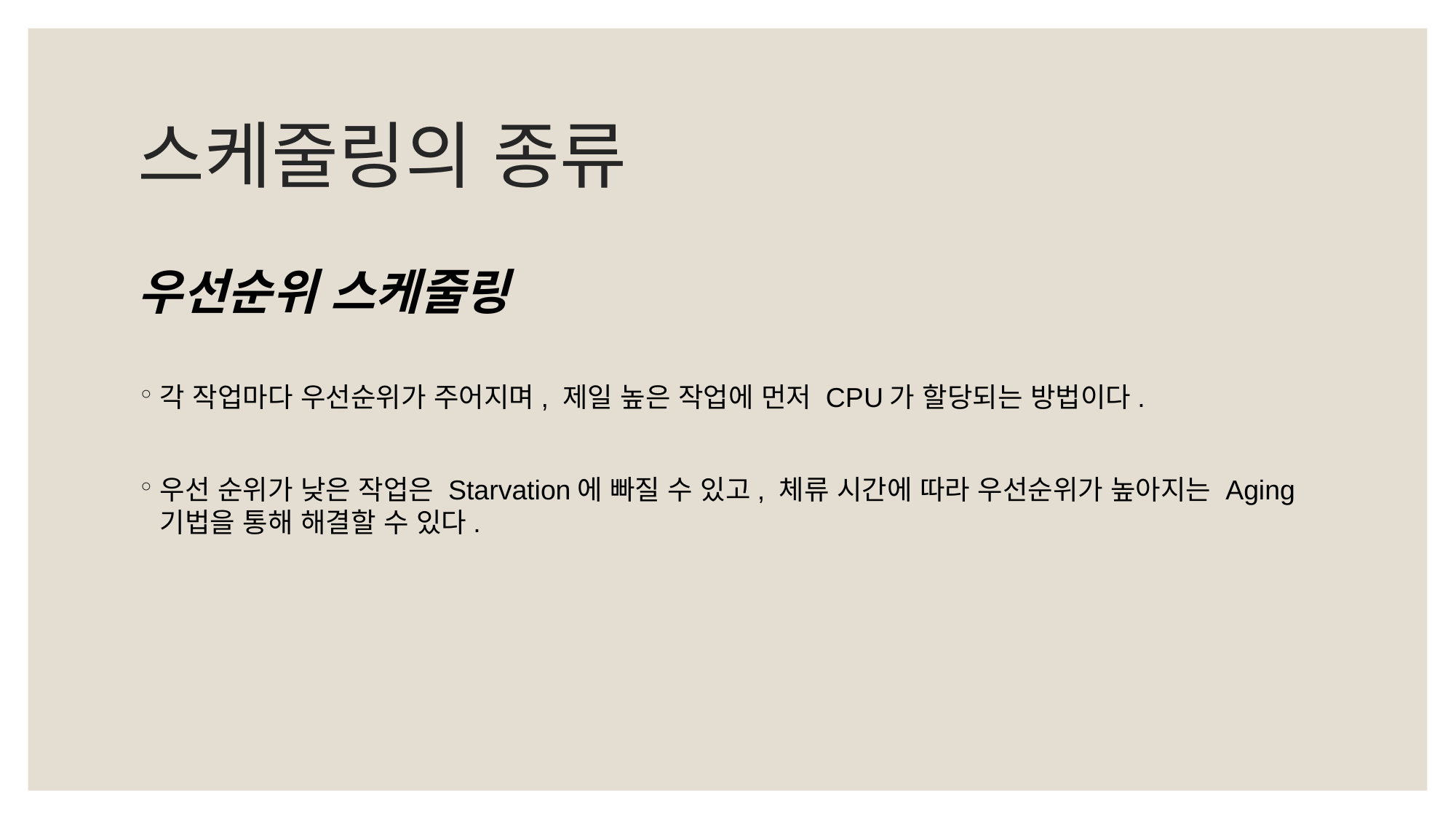

# 스케줄링의 종류
우선순위 스케줄링

각 작업마다 우선순위가 주어지며, 제일 높은 작업에 먼저 CPU가 할당되는 방법이다.

우선 순위가 낮은 작업은 Starvation에 빠질 수 있고, 체류 시간에 따라 우선순위가 높아지는 Aging 기법을 통해 해결할 수 있다.